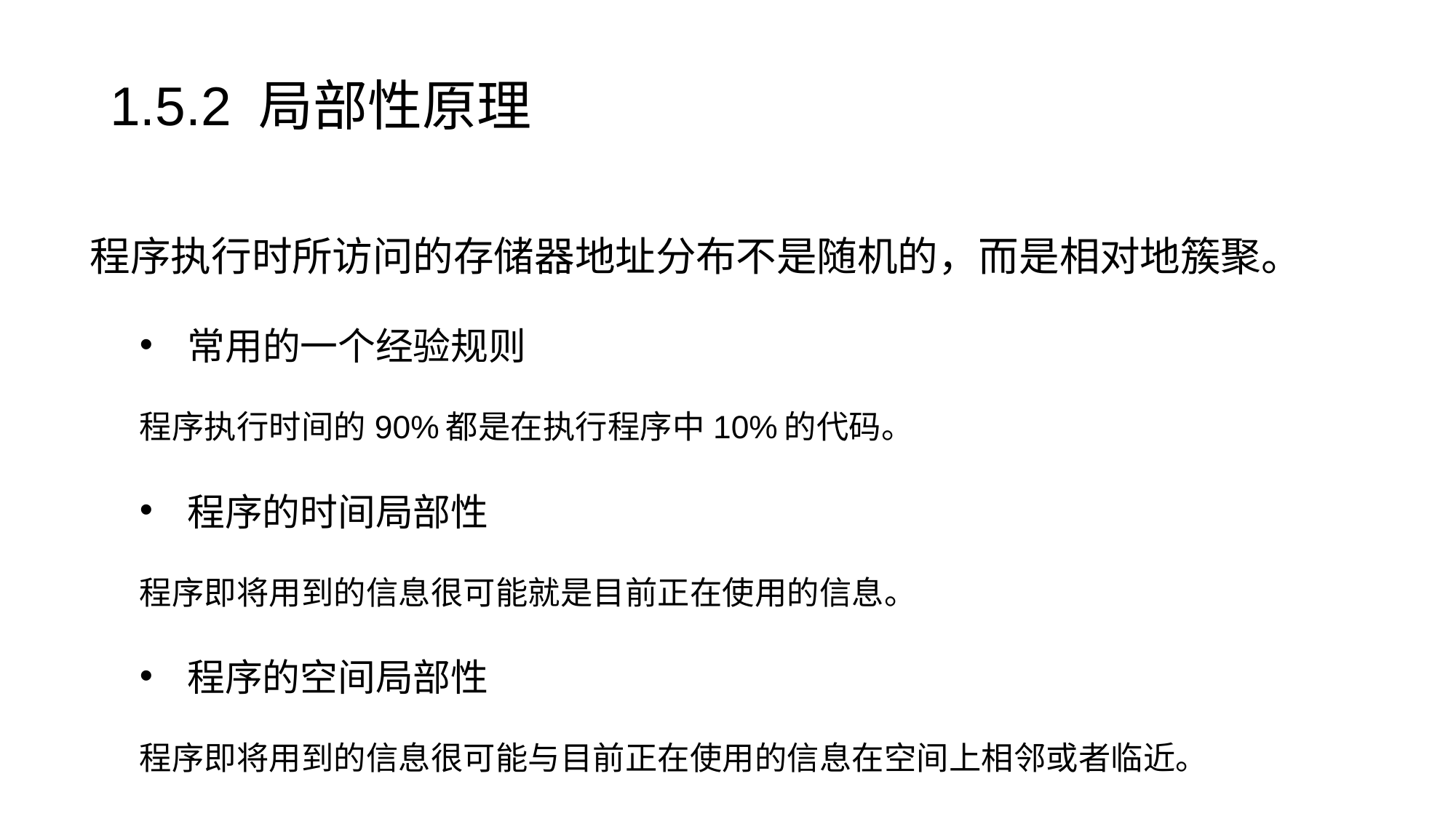

# 1.5.2 局部性原理
 程序执行时所访问的存储器地址分布不是随机的，而是相对地簇聚。
常用的一个经验规则
程序执行时间的90%都是在执行程序中10%的代码。
程序的时间局部性
程序即将用到的信息很可能就是目前正在使用的信息。
程序的空间局部性
程序即将用到的信息很可能与目前正在使用的信息在空间上相邻或者临近。